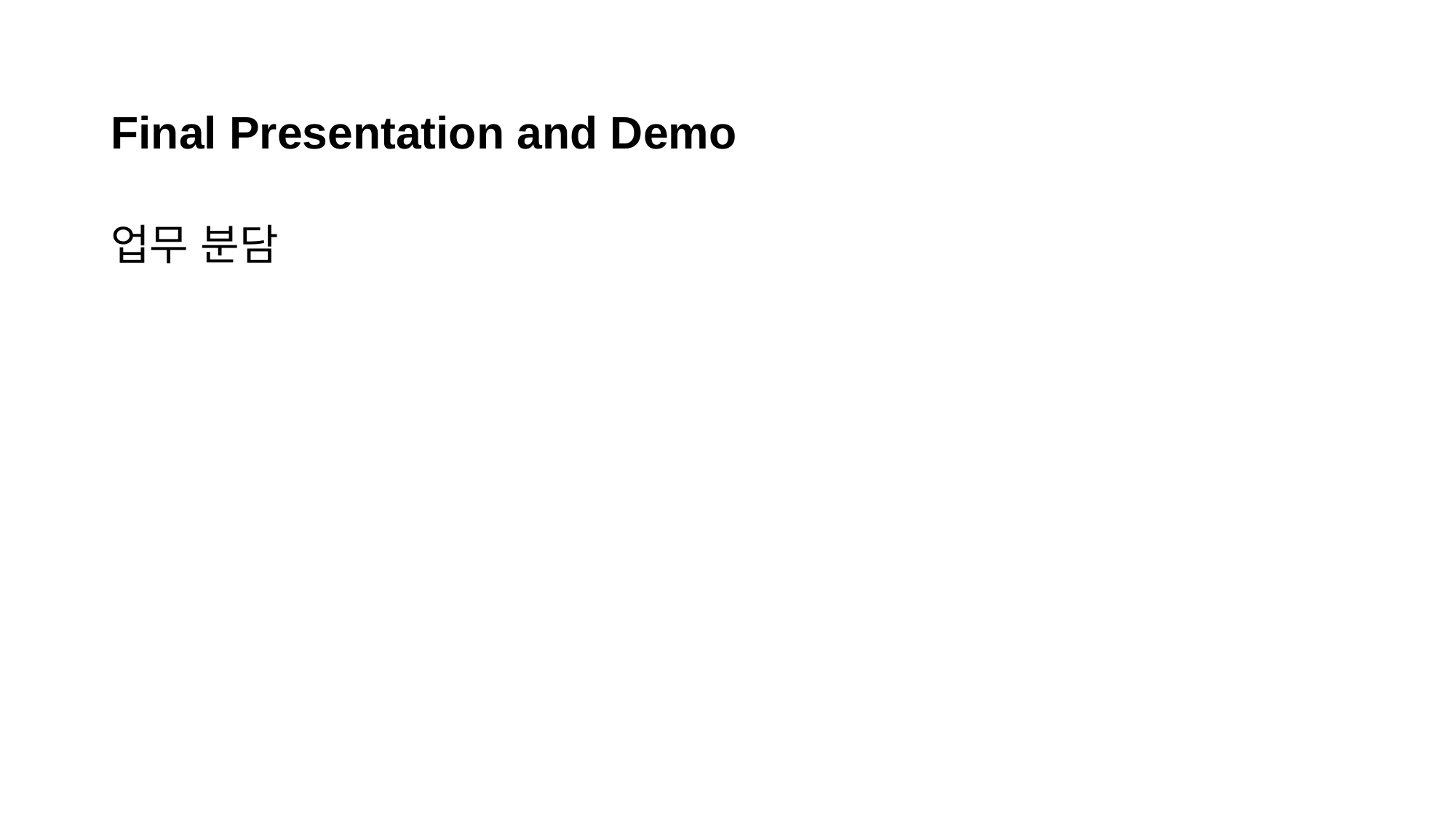

# Final Presentation and Demo
업무 분담